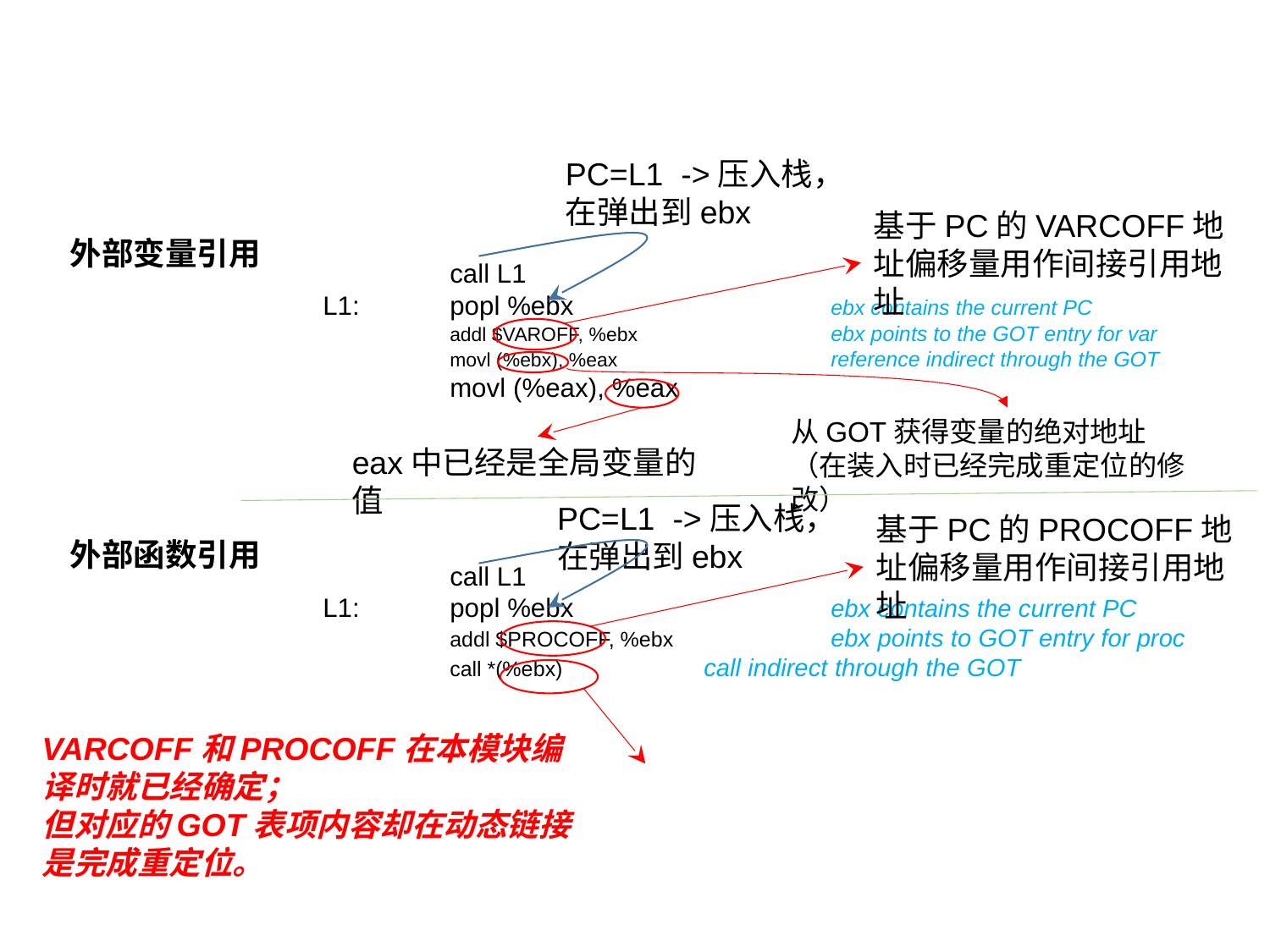

PC=L1  ->压入栈，在弹出到ebx
基于PC的VARCOFF地址偏移量用作间接引用地址
外部变量引用

	call L1
L1: 	popl %ebx 		ebx contains the current PC
	addl $VAROFF, %ebx 		ebx points to the GOT entry for var
	movl (%ebx), %eax 		reference indirect through the GOT
	movl (%eax), %eax

从GOT获得变量的绝对地址
（在装入时已经完成重定位的修改）
eax中已经是全局变量的值
PC=L1  ->压入栈，在弹出到ebx
基于PC的PROCOFF地址偏移量用作间接引用地址
外部函数引用

	call L1
L1: 	popl %ebx 		ebx contains the current PC
	addl $PROCOFF, %ebx 		ebx points to GOT entry for proc
	call *(%ebx) 		call indirect through the GOT

VARCOFF和PROCOFF在本模块编译时就已经确定；
但对应的GOT表项内容却在动态链接是完成重定位。